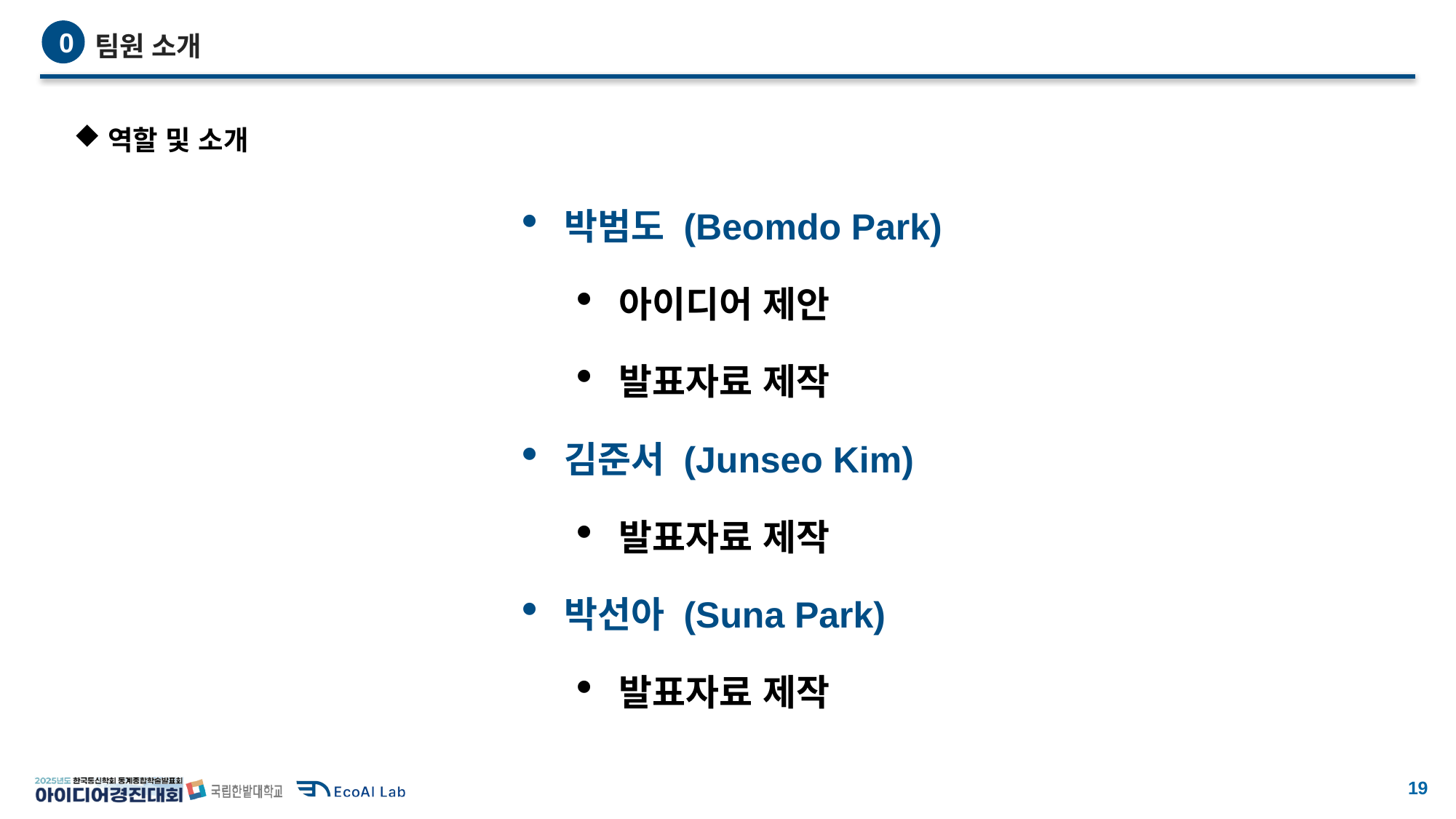

팀원 소개
0
역할 및 소개
박범도 (Beomdo Park)
아이디어 제안
발표자료 제작
김준서 (Junseo Kim)
발표자료 제작
박선아 (Suna Park)
발표자료 제작

19